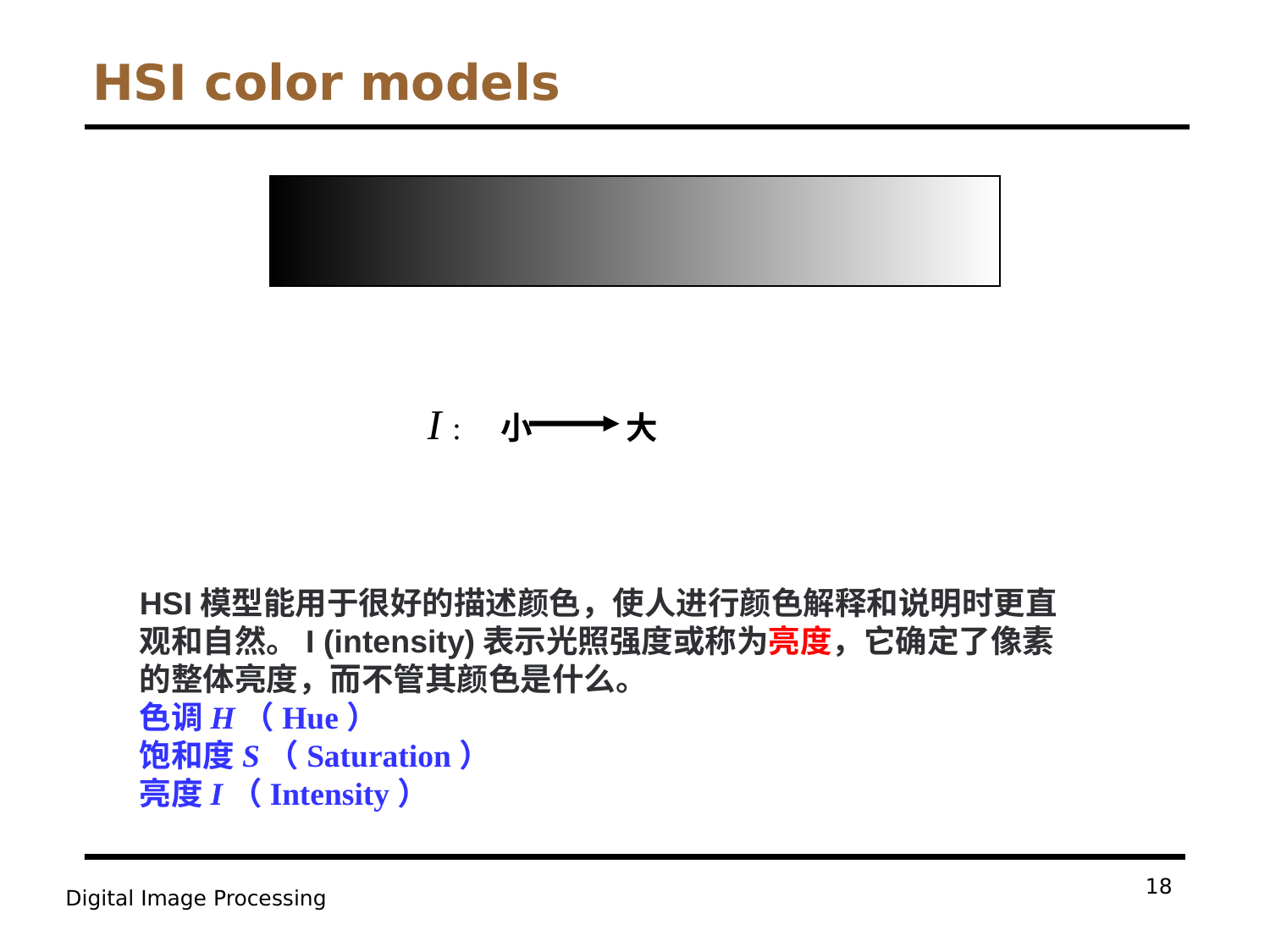

# HSI color models

I :    小             大

HSI模型能用于很好的描述颜色，使人进行颜色解释和说明时更直观和自然。I (intensity)表示光照强度或称为亮度，它确定了像素的整体亮度，而不管其颜色是什么。
色调H（Hue）
饱和度S（Saturation）
亮度I（Intensity）
18
Digital Image Processing